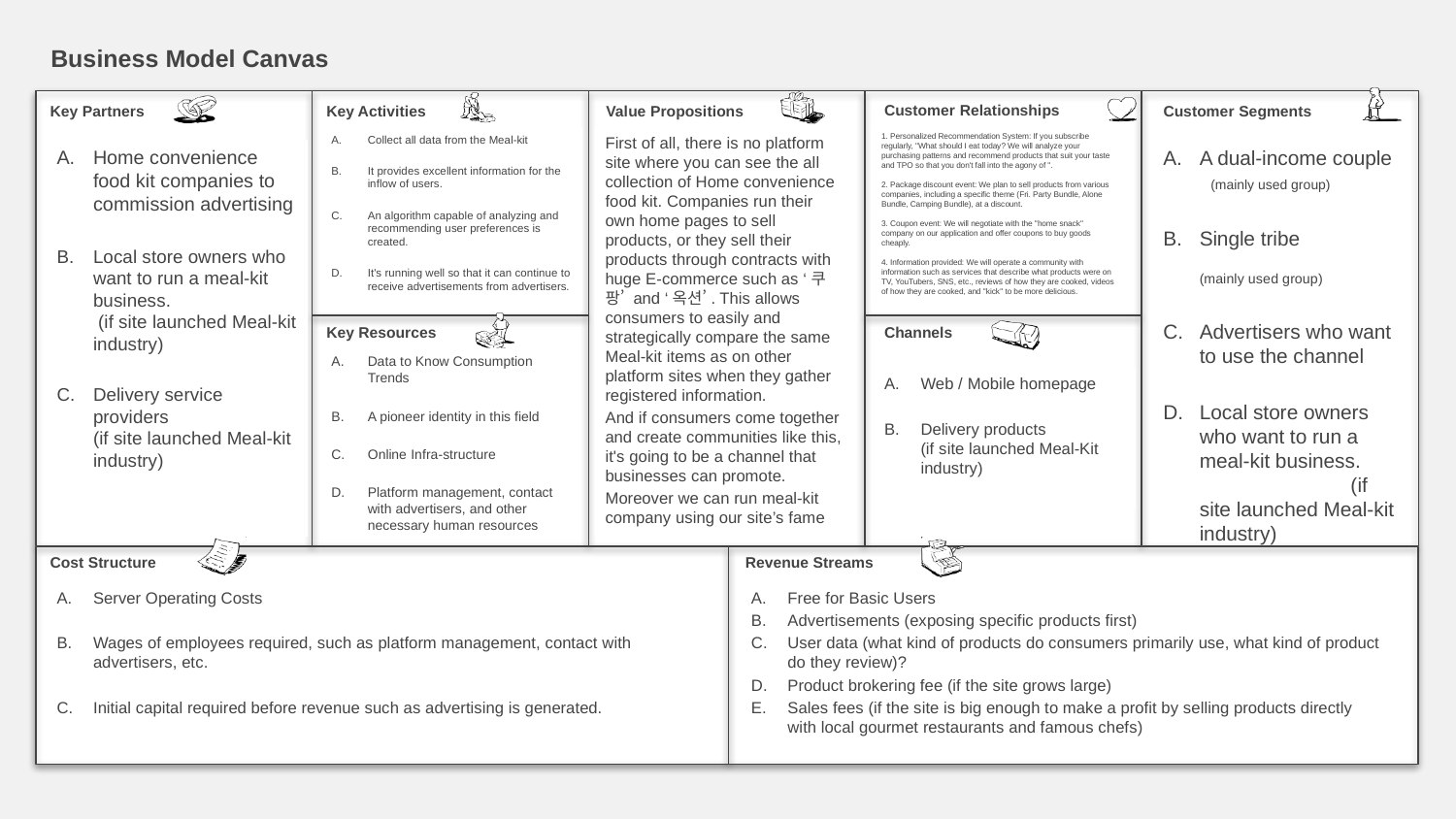

1. Personalized Recommendation System: If you subscribe regularly, "What should I eat today? We will analyze your purchasing patterns and recommend products that suit your taste and TPO so that you don't fall into the agony of ".
2. Package discount event: We plan to sell products from various companies, including a specific theme (Fri. Party Bundle, Alone Bundle, Camping Bundle), at a discount.
3. Coupon event: We will negotiate with the "home snack" company on our application and offer coupons to buy goods cheaply.
4. Information provided: We will operate a community with information such as services that describe what products were on TV, YouTubers, SNS, etc., reviews of how they are cooked, videos of how they are cooked, and "kick" to be more delicious.
Collect all data from the Meal-kit

It provides excellent information for the inflow of users.

An algorithm capable of analyzing and recommending user preferences is created.

It's running well so that it can continue to receive advertisements from advertisers.
First of all, there is no platform site where you can see the all collection of Home convenience food kit. Companies run their own home pages to sell products, or they sell their products through contracts with huge E-commerce such as ‘쿠팡’ and ‘옥션’. This allows consumers to easily and strategically compare the same Meal-kit items as on other platform sites when they gather registered information.
And if consumers come together and create communities like this, it's going to be a channel that businesses can promote.
Moreover we can run meal-kit company using our site’s fame
Home convenience food kit companies to commission advertising

Local store owners who want to run a meal-kit business.	             (if site launched Meal-kit industry)

Delivery service providers                       (if site launched Meal-kit industry)

A dual-income couple    (mainly used group)

Single tribe          	  (mainly used group)

Advertisers who want to use the channel

Local store owners who want to run a meal-kit business.	 (if site launched Meal-kit industry)
Data to Know Consumption Trends

A pioneer identity in this field

Online Infra-structure

Platform management, contact with advertisers, and other necessary human resources

Web / Mobile homepage

Delivery products               (if site launched Meal-Kit industry)
Server Operating Costs

Wages of employees required, such as platform management, contact with advertisers, etc.

Initial capital required before revenue such as advertising is generated.

Free for Basic Users
Advertisements (exposing specific products first)
User data (what kind of products do consumers primarily use, what kind of product do they review)?
Product brokering fee (if the site grows large)
Sales fees (if the site is big enough to make a profit by selling products directly with local gourmet restaurants and famous chefs)